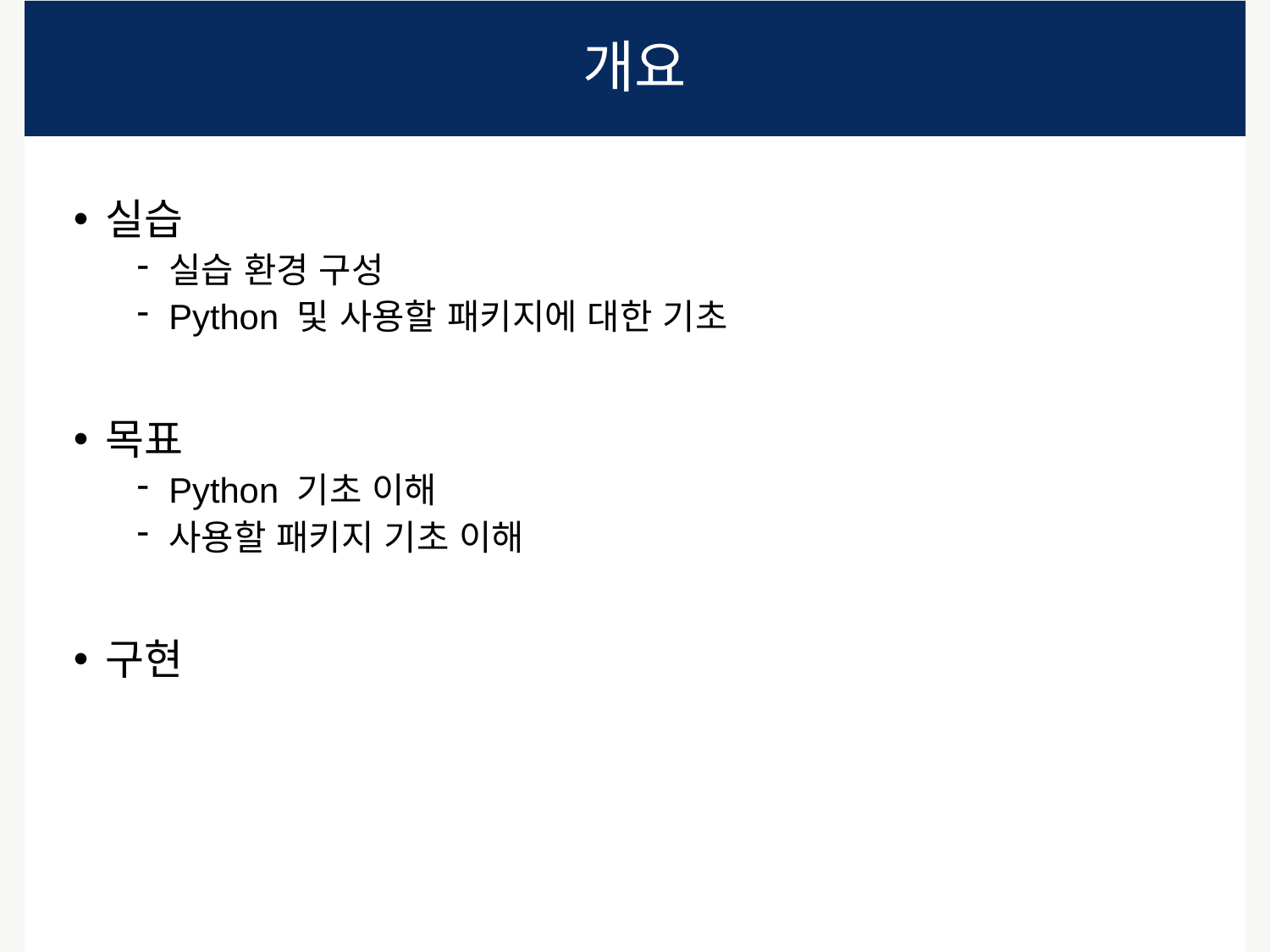

# 개요
실습
실습 환경 구성
Python 및 사용할 패키지에 대한 기초

목표
Python 기초 이해
사용할 패키지 기초 이해

구현